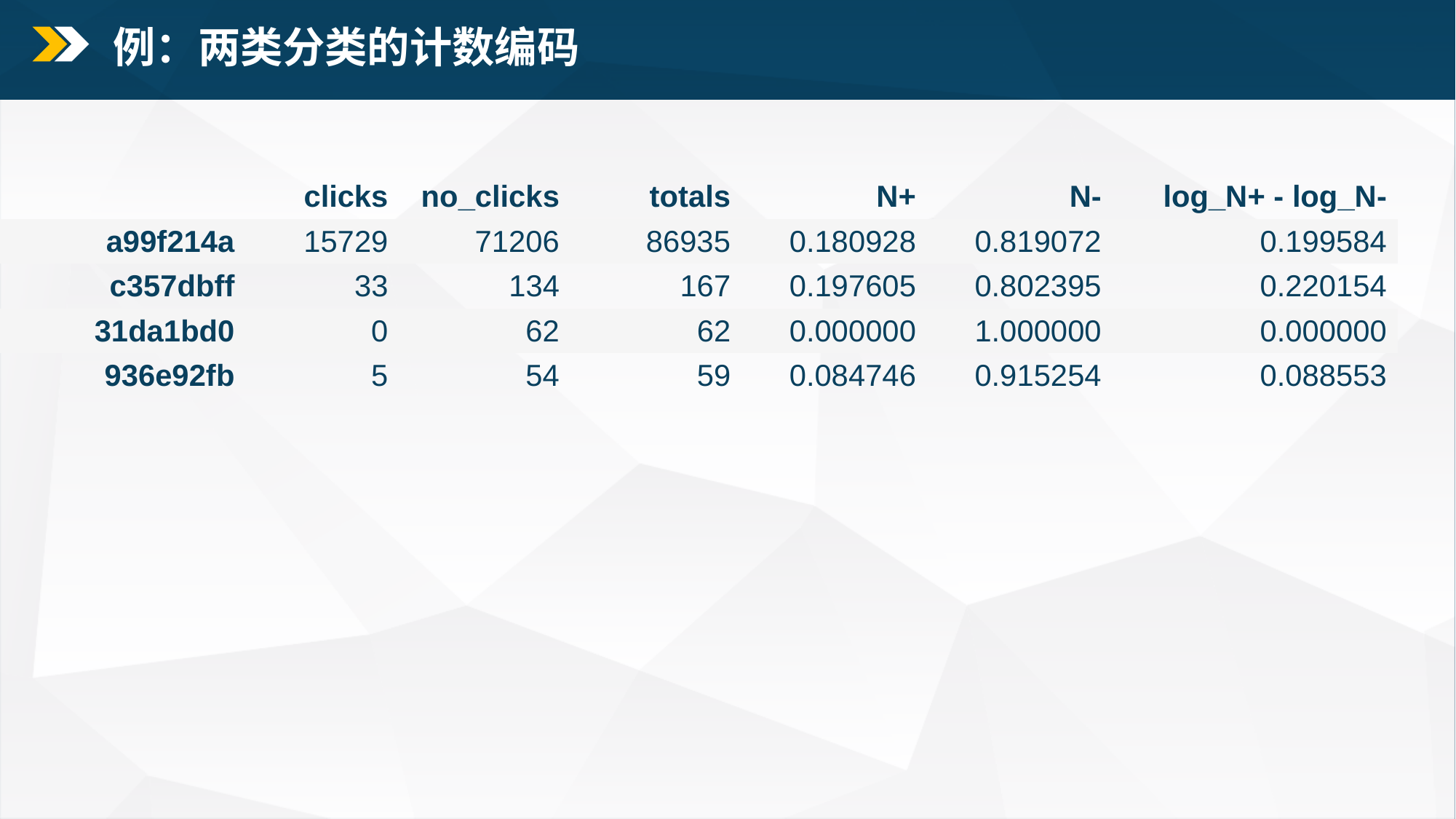

例：两类分类的计数编码
|  | clicks | no\_clicks | totals | N+ | N- | log\_N+ - log\_N- |
| --- | --- | --- | --- | --- | --- | --- |
| a99f214a | 15729 | 71206 | 86935 | 0.180928 | 0.819072 | 0.199584 |
| c357dbff | 33 | 134 | 167 | 0.197605 | 0.802395 | 0.220154 |
| 31da1bd0 | 0 | 62 | 62 | 0.000000 | 1.000000 | 0.000000 |
| 936e92fb | 5 | 54 | 59 | 0.084746 | 0.915254 | 0.088553 |